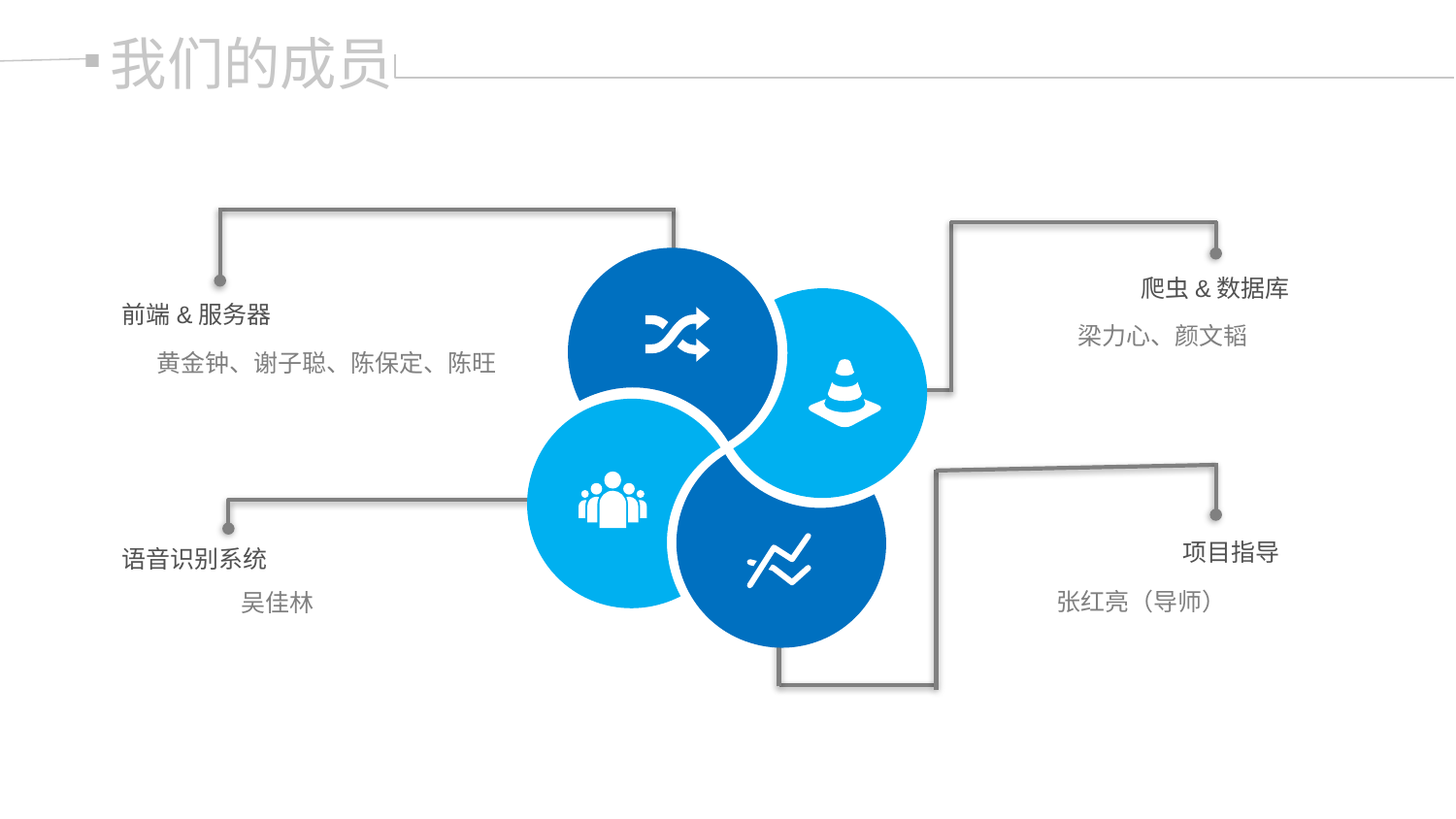

我们的成员

爬虫&数据库
梁力心、颜文韬
前端&服务器
黄金钟、谢子聪、陈保定、陈旺
项目指导
张红亮（导师）
语音识别系统
吴佳林